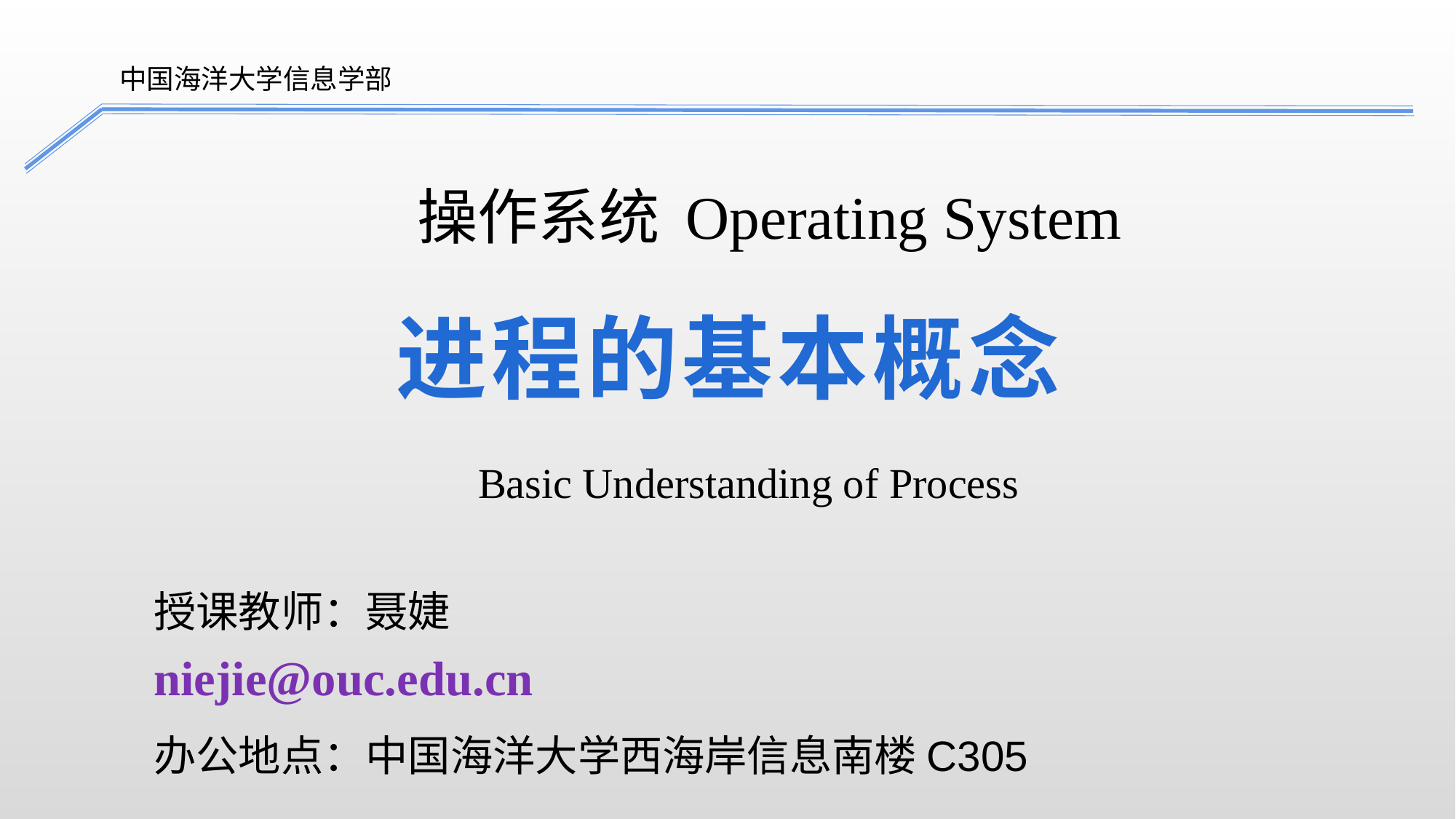

中国海洋大学信息学部
# 进程的基本概念
操作系统  Operating System
Basic Understanding of Process
授课教师：聂婕

niejie@ouc.edu.cn
办公地点：中国海洋大学西海岸信息南楼C305